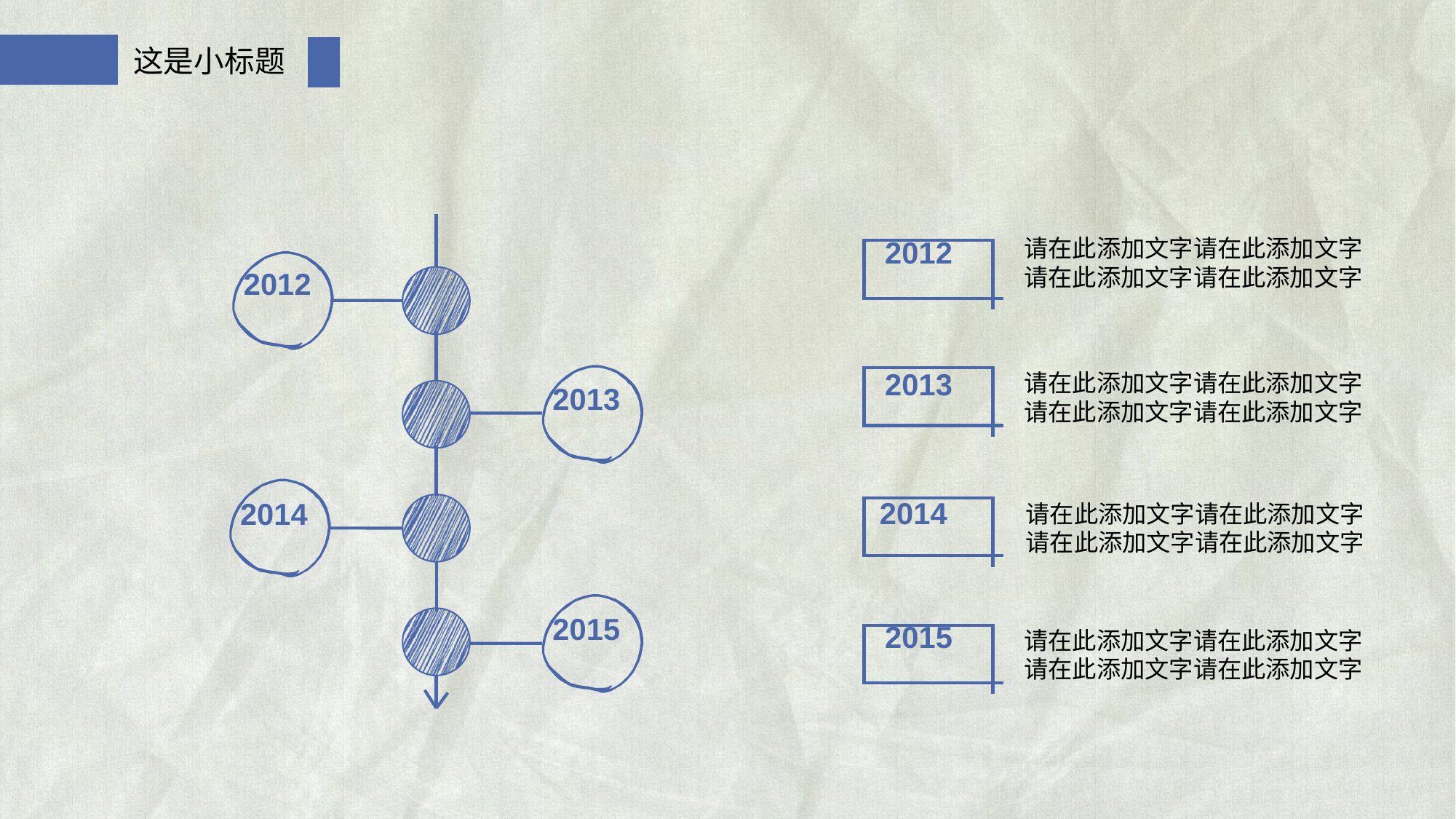

这是小标题

2012
请在此添加文字请在此添加文字请在此添加文字请在此添加文字

2012

2013
请在此添加文字请在此添加文字请在此添加文字请在此添加文字

2013

2014
2014
请在此添加文字请在此添加文字请在此添加文字请在此添加文字

2015

2015
请在此添加文字请在此添加文字请在此添加文字请在此添加文字